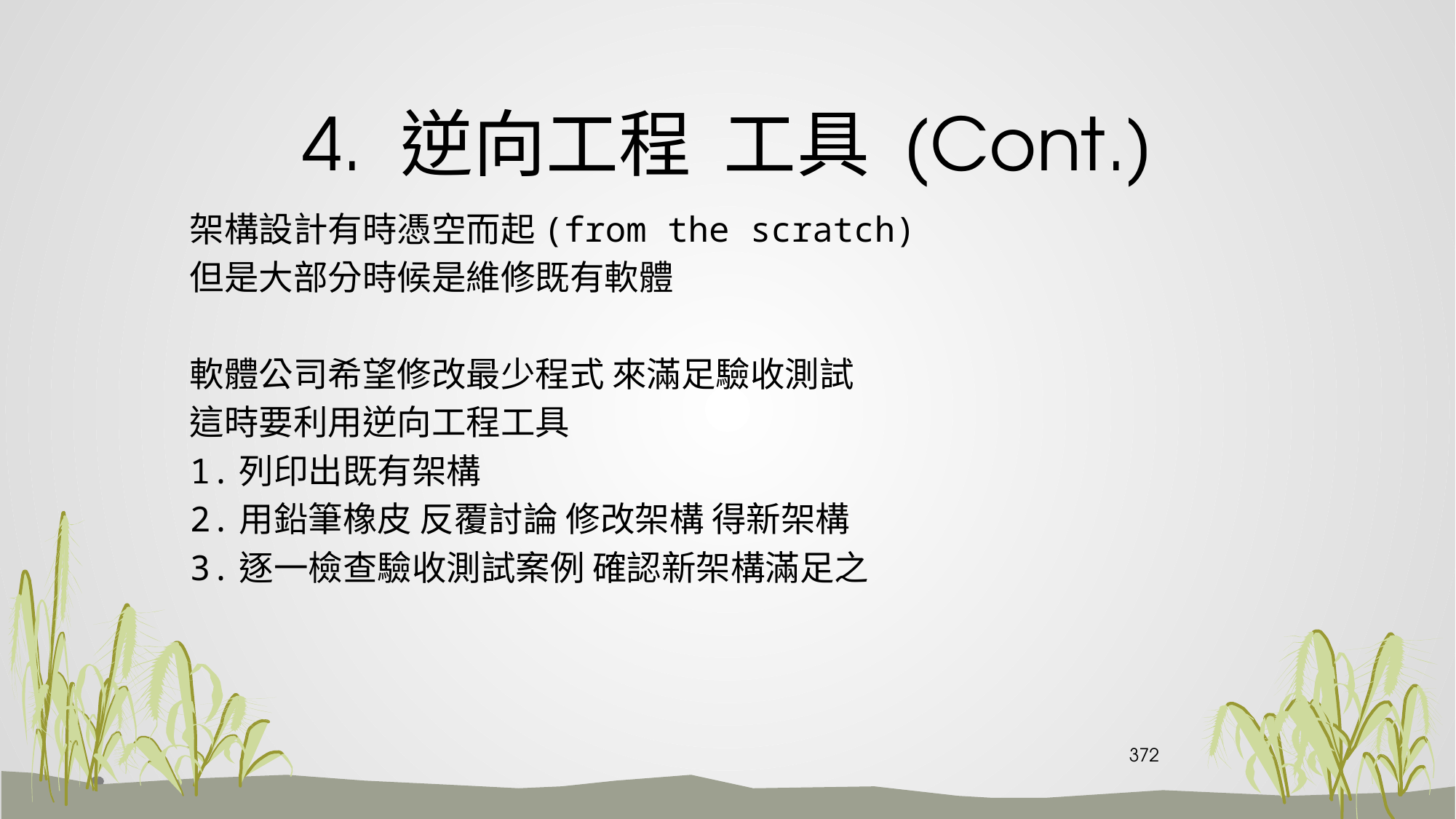

# 4. 逆向工程  工具 (Cont.)
架構設計有時憑空而起(from the scratch)
但是大部分時候是維修既有軟體

軟體公司希望修改最少程式 來滿足驗收測試
這時要利用逆向工程工具
1.列印出既有架構
2.用鉛筆橡皮 反覆討論 修改架構 得新架構
3.逐一檢查驗收測試案例 確認新架構滿足之

372